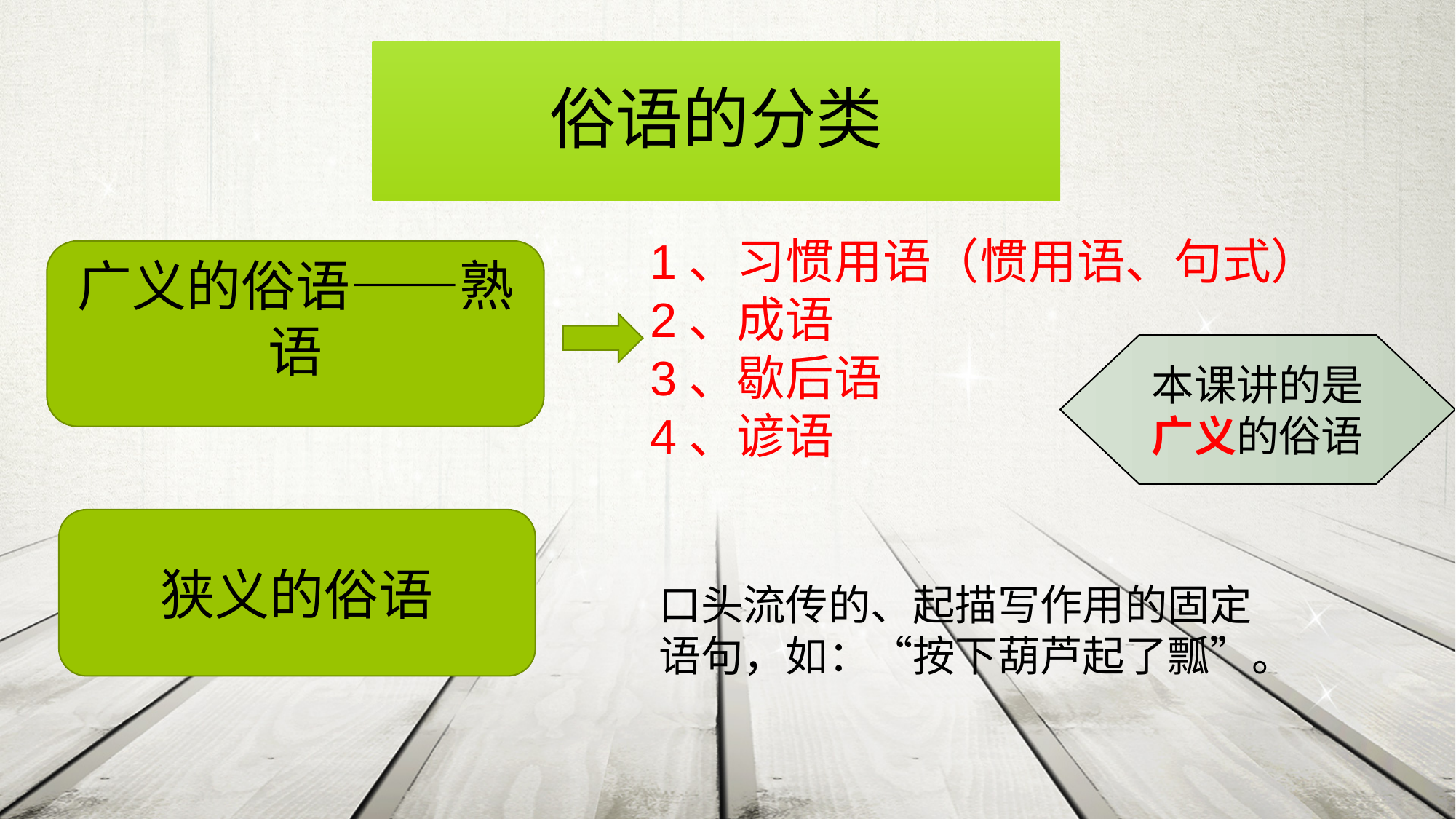

# 俗语的分类
1、习惯用语（惯用语、句式）
2、成语
3、歇后语
4、谚语

广义的俗语——熟语

本课讲的是广义的俗语
狭义的俗语

口头流传的、起描写作用的固定语句，如：“按下葫芦起了瓢”。